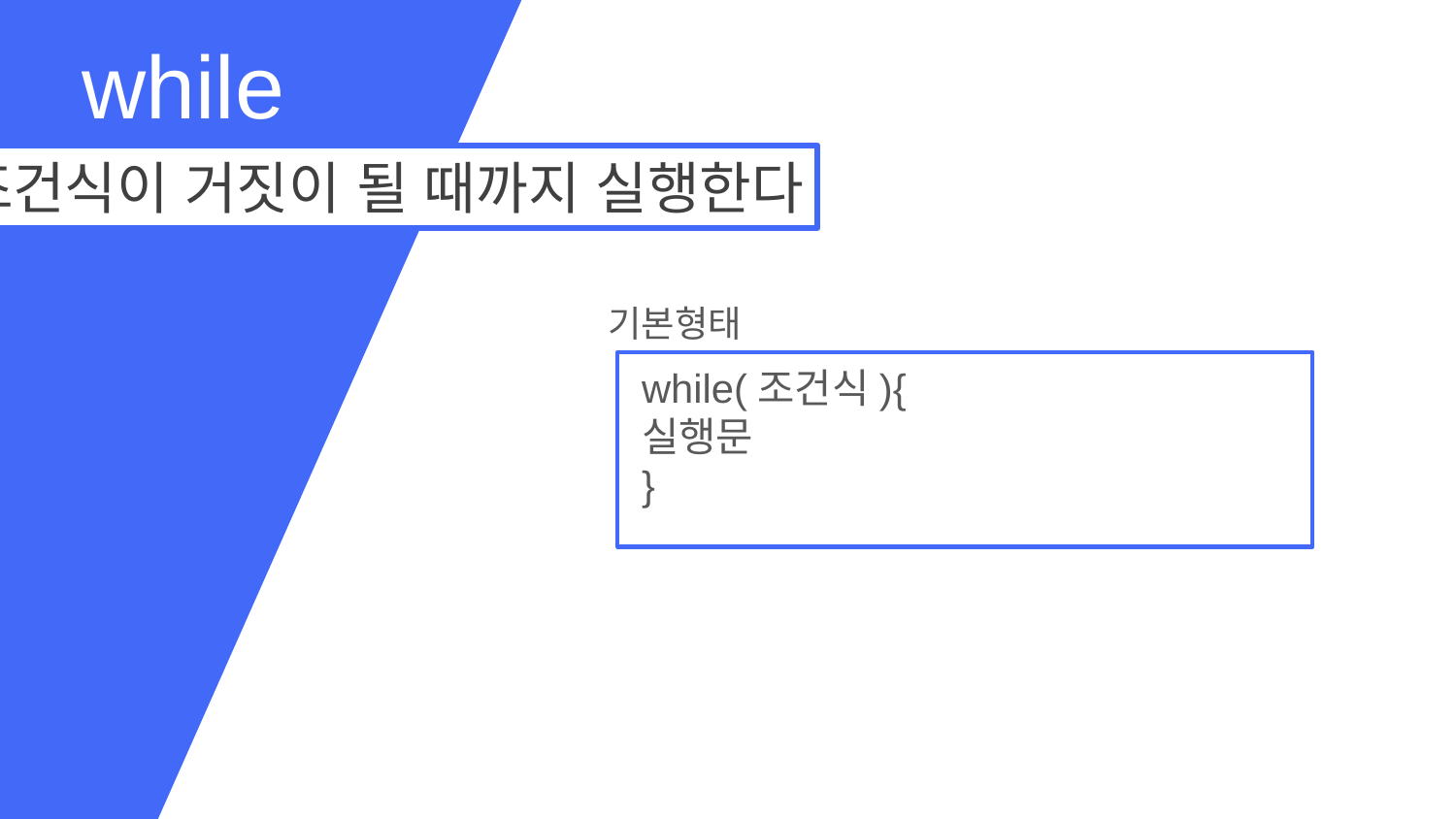

while
조건식이 거짓이 될 때까지 실행한다
기본형태

while(조건식){
실행문
}